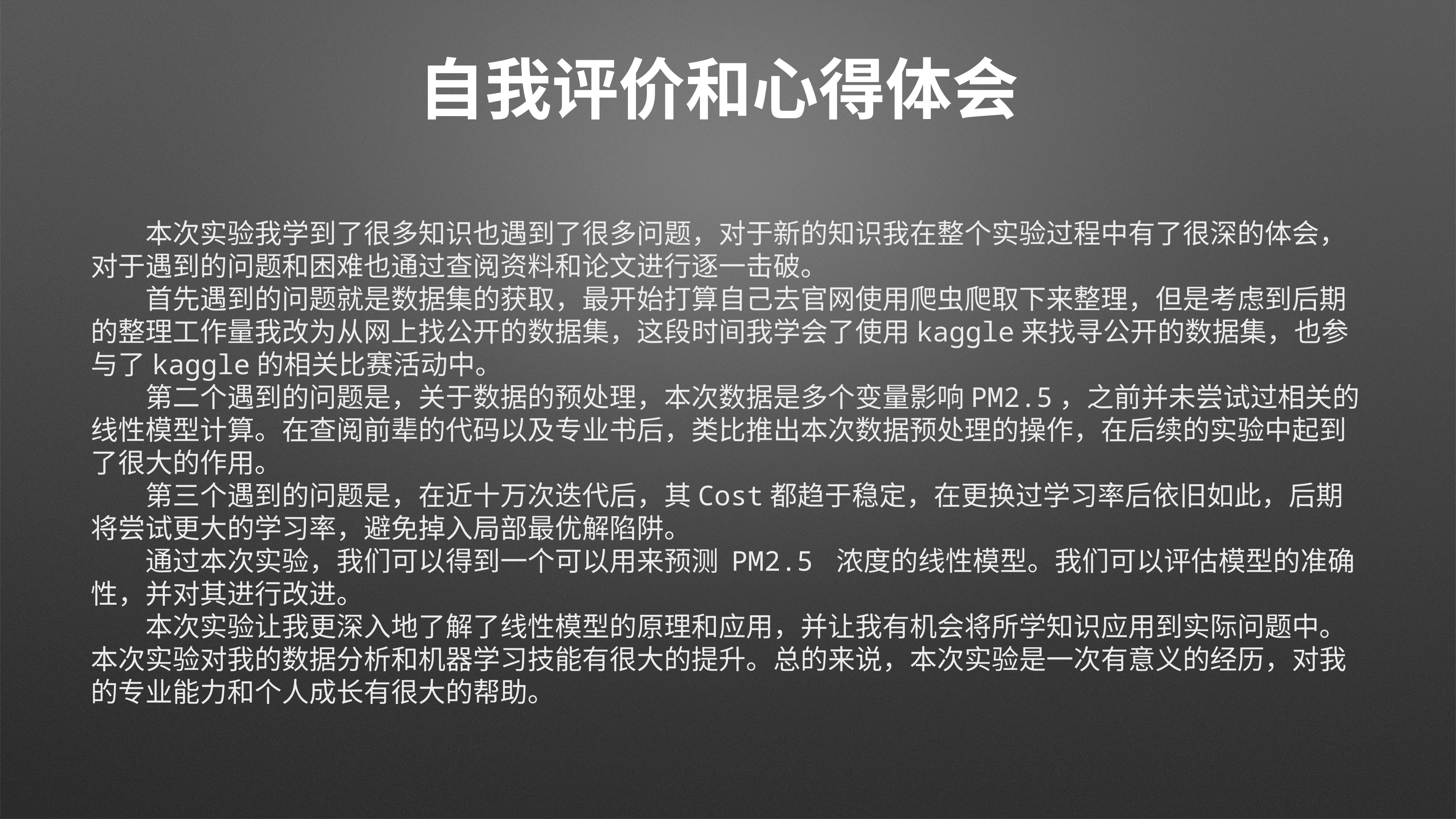

自我评价和心得体会
	本次实验我学到了很多知识也遇到了很多问题，对于新的知识我在整个实验过程中有了很深的体会，对于遇到的问题和困难也通过查阅资料和论文进行逐一击破。
	首先遇到的问题就是数据集的获取，最开始打算自己去官网使用爬虫爬取下来整理，但是考虑到后期的整理工作量我改为从网上找公开的数据集，这段时间我学会了使用kaggle来找寻公开的数据集，也参与了kaggle的相关比赛活动中。
	第二个遇到的问题是，关于数据的预处理，本次数据是多个变量影响PM2.5，之前并未尝试过相关的线性模型计算。在查阅前辈的代码以及专业书后，类比推出本次数据预处理的操作，在后续的实验中起到了很大的作用。
	第三个遇到的问题是，在近十万次迭代后，其Cost都趋于稳定，在更换过学习率后依旧如此，后期将尝试更大的学习率，避免掉入局部最优解陷阱。
	通过本次实验，我们可以得到一个可以用来预测 PM2.5 浓度的线性模型。我们可以评估模型的准确性，并对其进行改进。
	本次实验让我更深入地了解了线性模型的原理和应用，并让我有机会将所学知识应用到实际问题中。本次实验对我的数据分析和机器学习技能有很大的提升。总的来说，本次实验是一次有意义的经历，对我的专业能力和个人成长有很大的帮助。